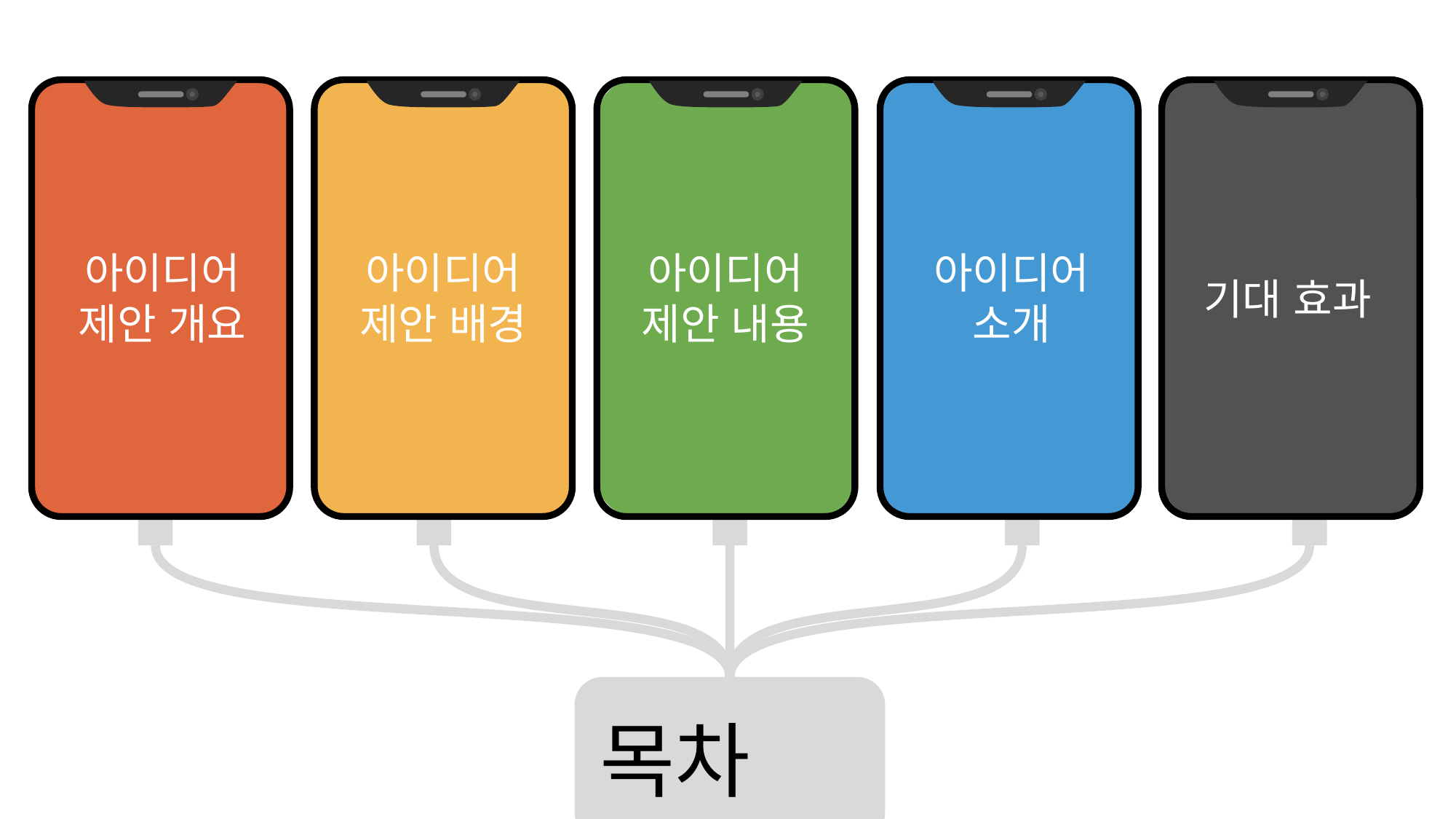

아이디어
제안 개요
아이디어
제안 배경
아이디어
제안 내용
아이디어
소개
기대 효과

목차